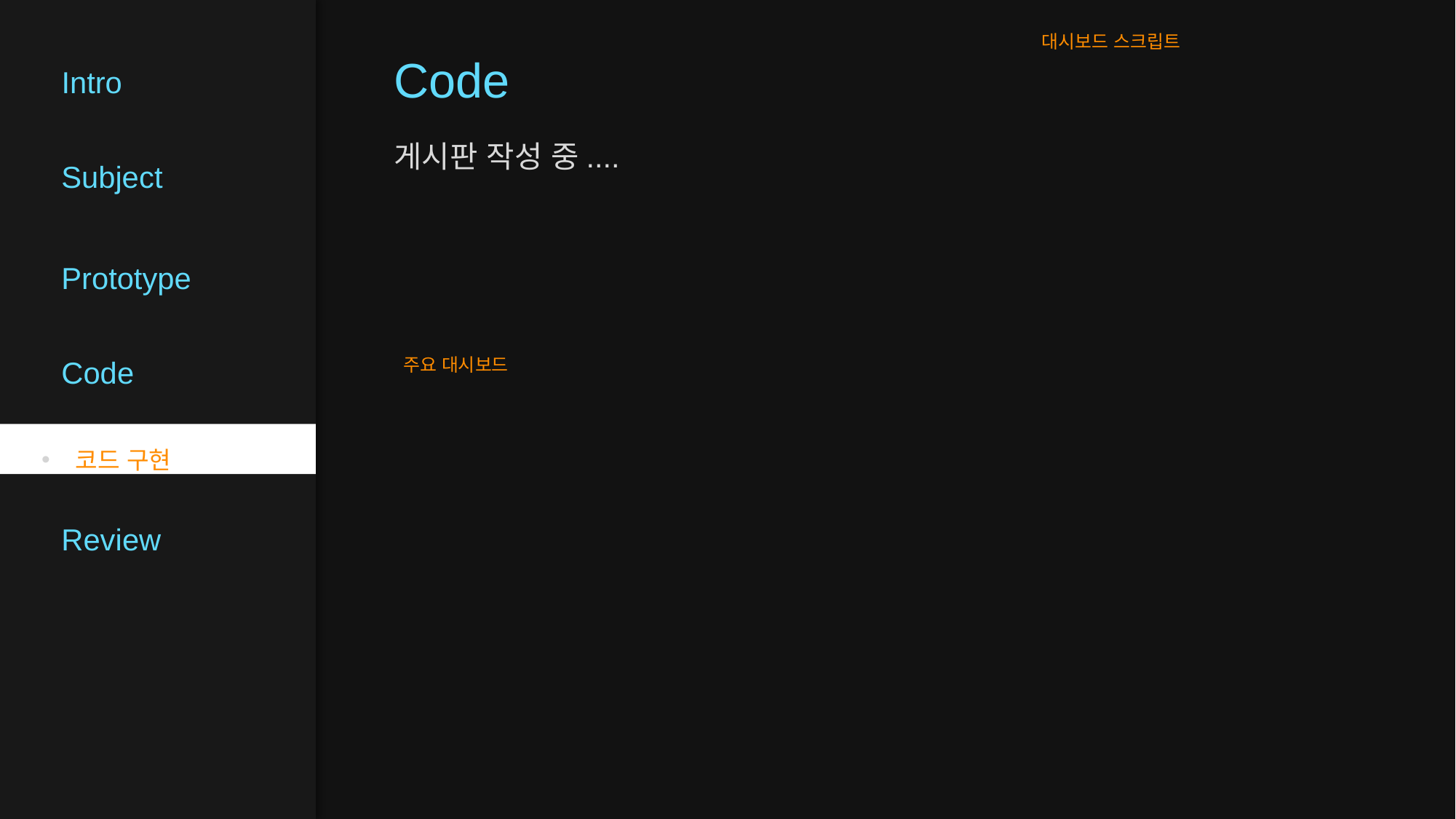

대시보드 스크립트
# Intro
Code
Subject
게시판 작성 중....
Prototype
Code
코드 구현
주요 대시보드

Review